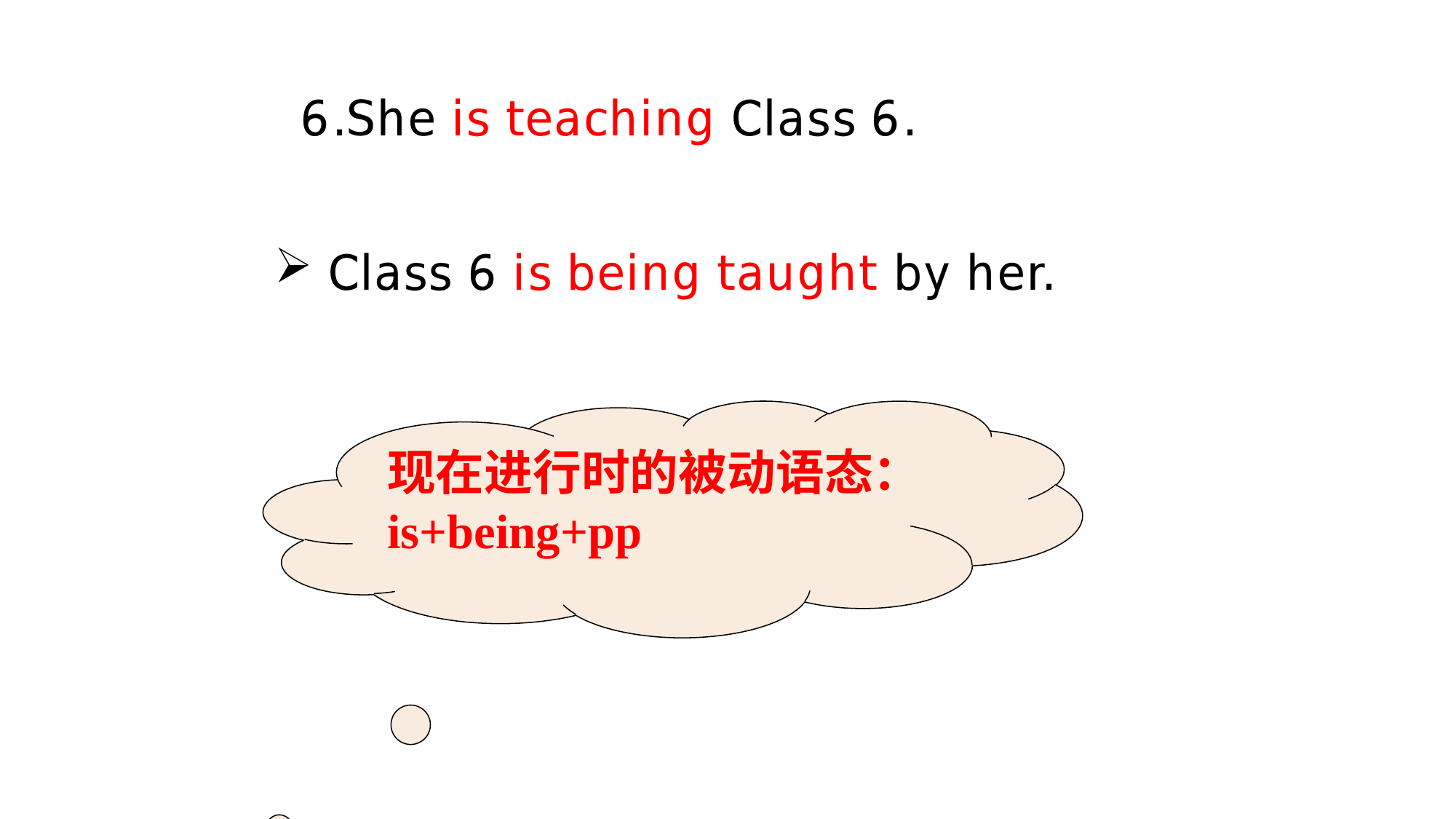

6.She is teaching Class 6.
Class 6 is being taught by her.
现在进行时的被动语态：is+being+pp